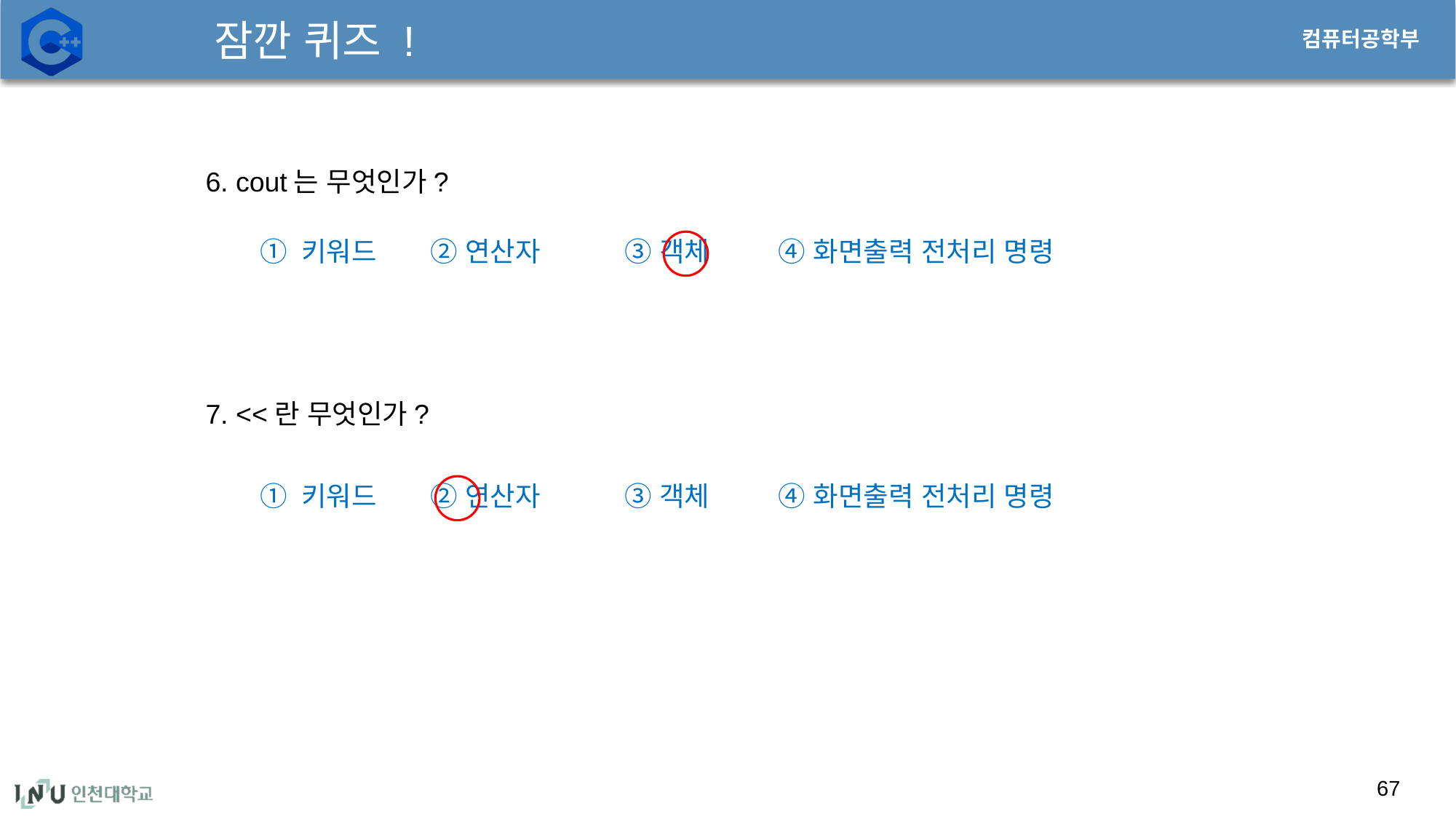

# 잠깐 퀴즈 !
6. cout는 무엇인가?
① 키워드       ② 연산자           ③ 객체         ④ 화면출력 전처리 명령

7. <<란 무엇인가?
① 키워드       ② 연산자           ③ 객체         ④ 화면출력 전처리 명령